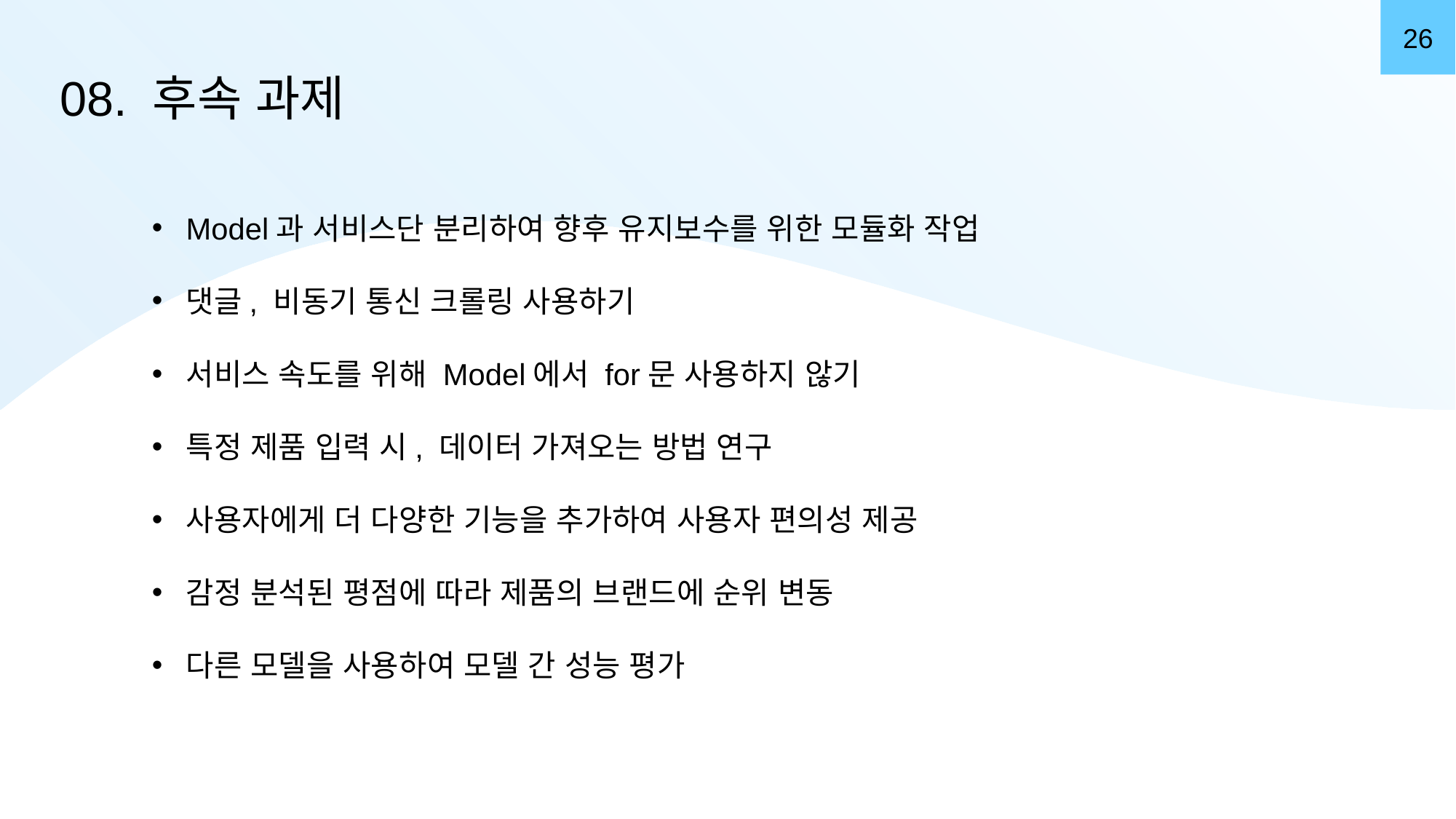

26
# 08. 후속 과제
Model과 서비스단 분리하여 향후 유지보수를 위한 모듈화 작업
댓글, 비동기 통신 크롤링 사용하기
서비스 속도를 위해 Model에서 for문 사용하지 않기
특정 제품 입력 시, 데이터 가져오는 방법 연구
사용자에게 더 다양한 기능을 추가하여 사용자 편의성 제공
감정 분석된 평점에 따라 제품의 브랜드에 순위 변동
다른 모델을 사용하여 모델 간 성능 평가